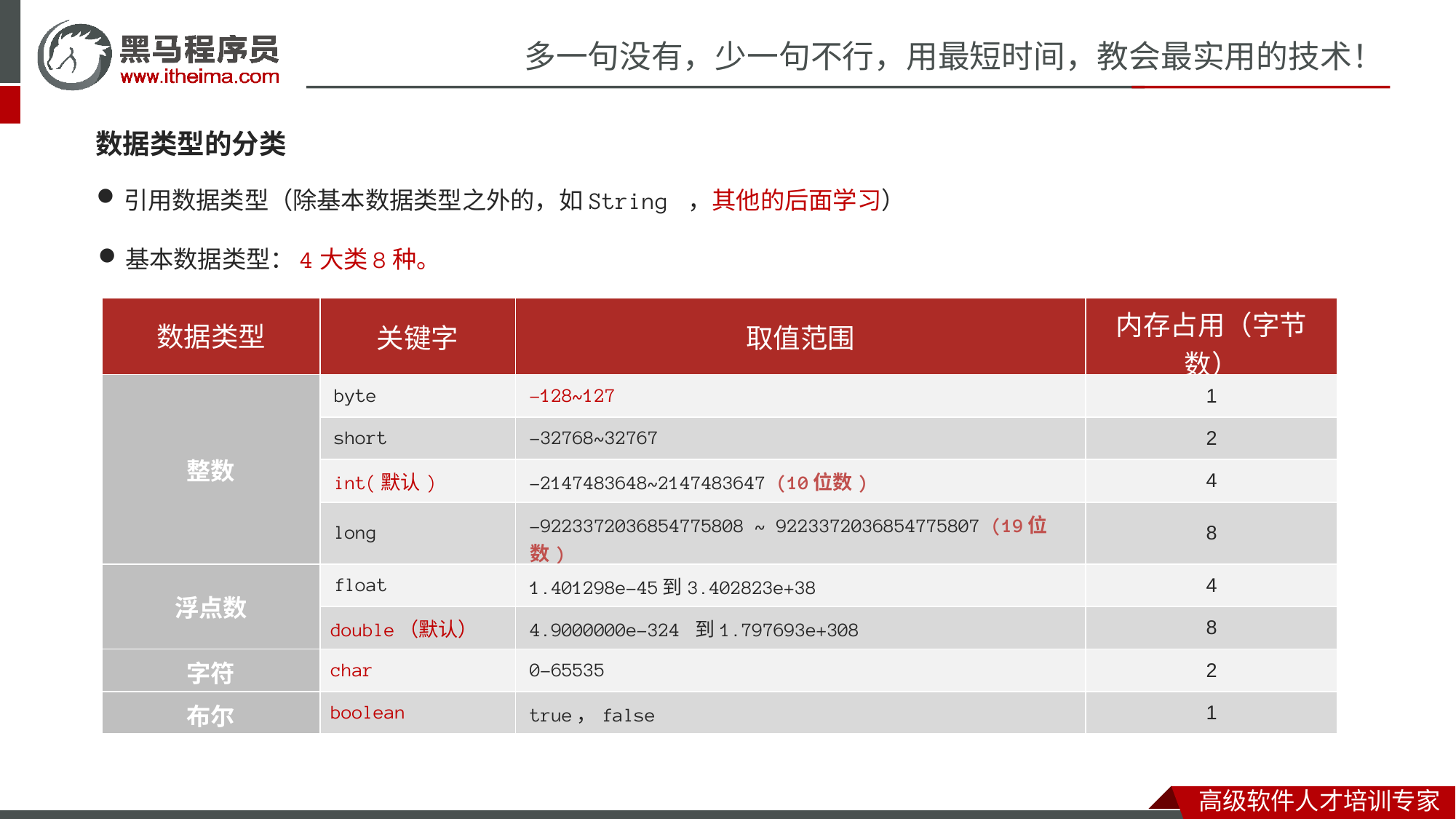

数据类型的分类
引用数据类型（除基本数据类型之外的，如String ，其他的后面学习）
基本数据类型：4大类8种。
| 数据类型 | 关键字 | 取值范围 | 内存占用（字节数） |
| --- | --- | --- | --- |
| 整数 | byte | -128~127 | 1 |
|  | short | -32768~32767 | 2 |
|  | int(默认) | -2147483648~2147483647 (10位数) | 4 |
|  | long | -9223372036854775808 ~ 9223372036854775807 (19位数) | 8 |
| 浮点数 | float | 1.401298e-45到3.402823e+38 | 4 |
|  | double（默认） | 4.9000000e-324 到1.797693e+308 | 8 |
| 字符 | char | 0-65535 | 2 |
| 布尔 | boolean | true，false | 1 |